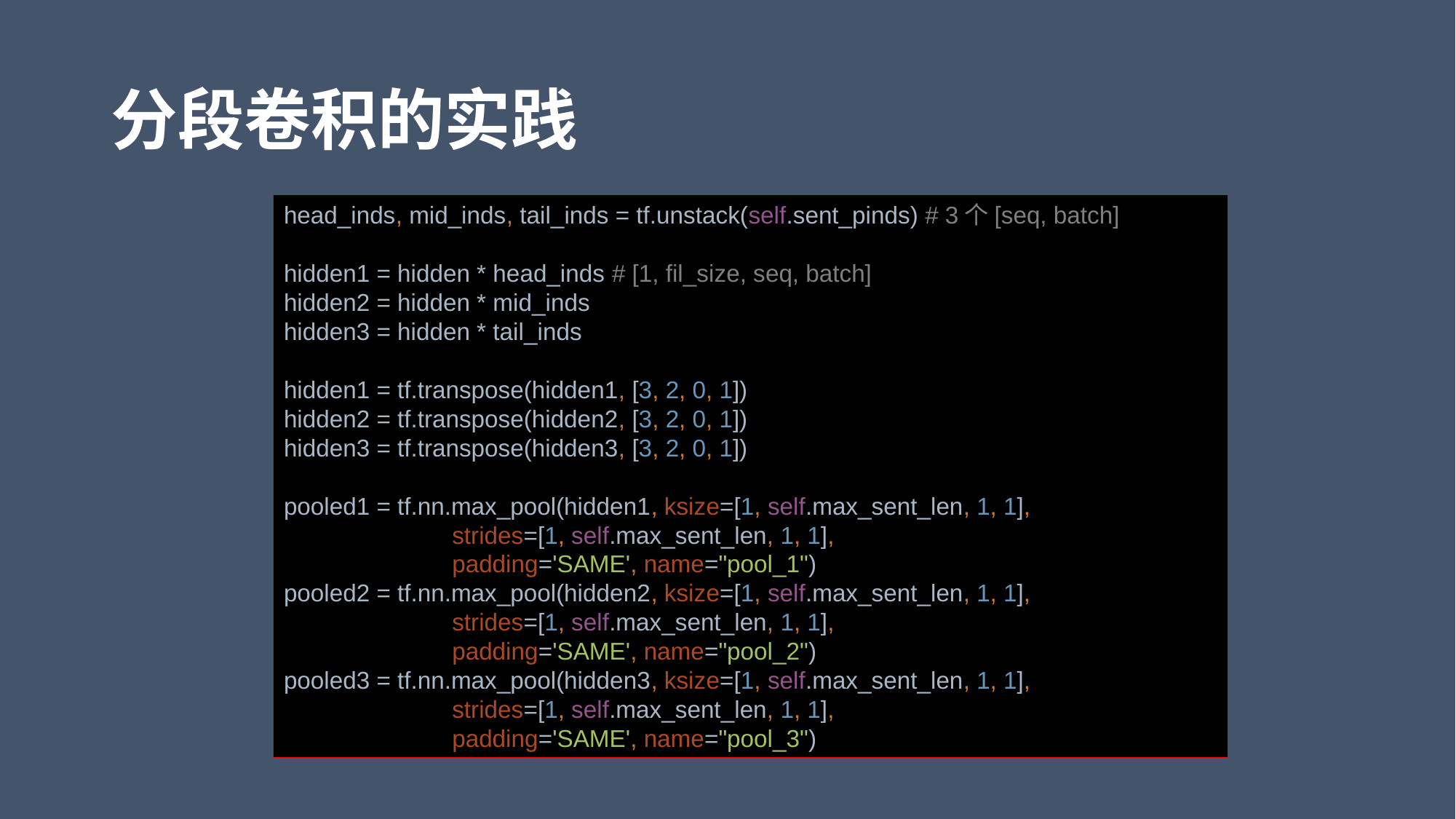

# 分段卷积的实践
head_inds, mid_inds, tail_inds = tf.unstack(self.sent_pinds) # 3个[seq, batch]
hidden1 = hidden * head_inds # [1, fil_size, seq, batch]
hidden2 = hidden * mid_inds
hidden3 = hidden * tail_inds
hidden1 = tf.transpose(hidden1, [3, 2, 0, 1])
hidden2 = tf.transpose(hidden2, [3, 2, 0, 1])
hidden3 = tf.transpose(hidden3, [3, 2, 0, 1])
pooled1 = tf.nn.max_pool(hidden1, ksize=[1, self.max_sent_len, 1, 1],
                         strides=[1, self.max_sent_len, 1, 1],
                         padding='SAME', name="pool_1")
pooled2 = tf.nn.max_pool(hidden2, ksize=[1, self.max_sent_len, 1, 1],
                         strides=[1, self.max_sent_len, 1, 1],
                         padding='SAME', name="pool_2")
pooled3 = tf.nn.max_pool(hidden3, ksize=[1, self.max_sent_len, 1, 1],
                         strides=[1, self.max_sent_len, 1, 1],
                         padding='SAME', name="pool_3")